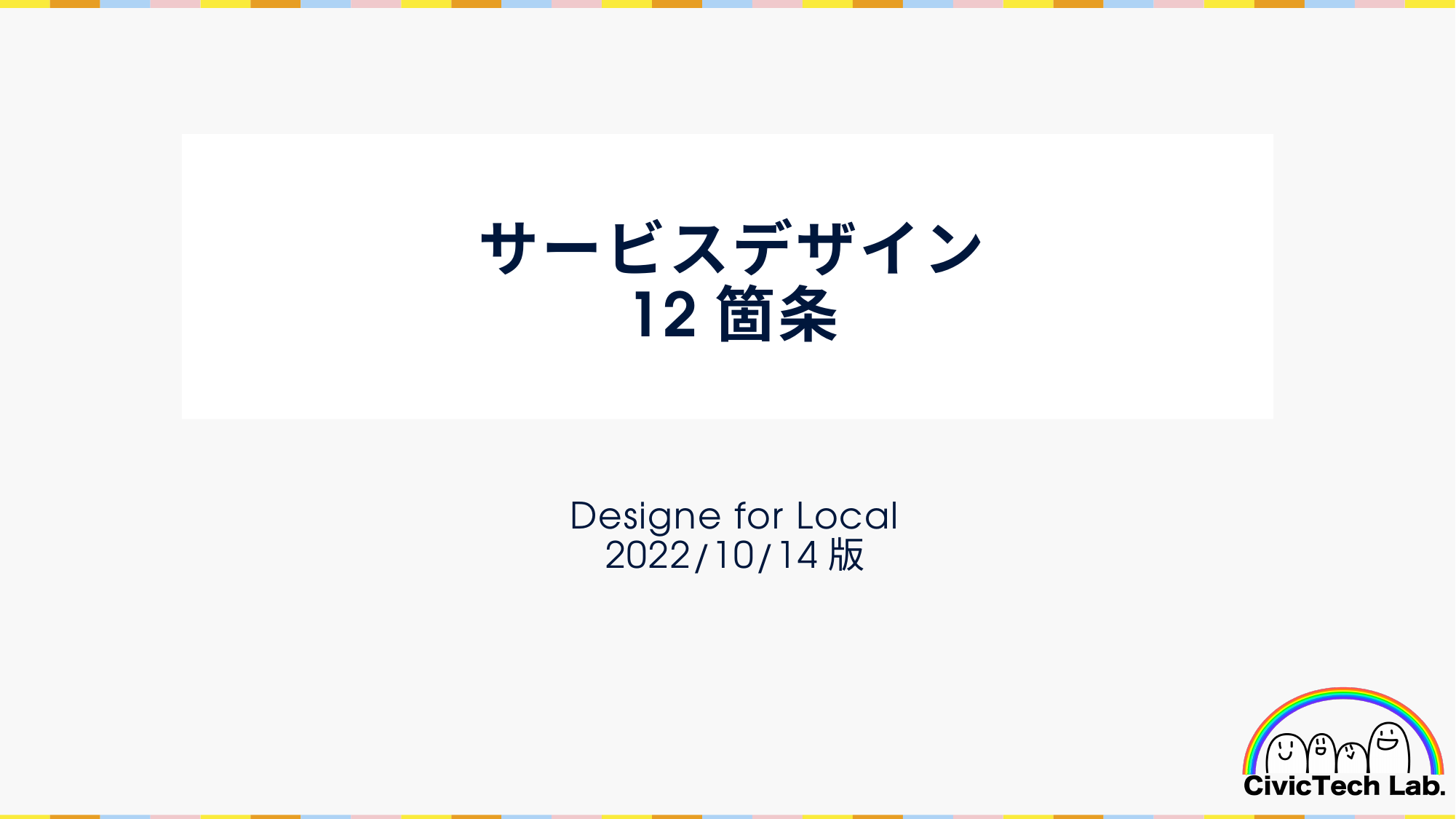

# サービスデザイン 12箇条
Designe for Local
2022/10/14版